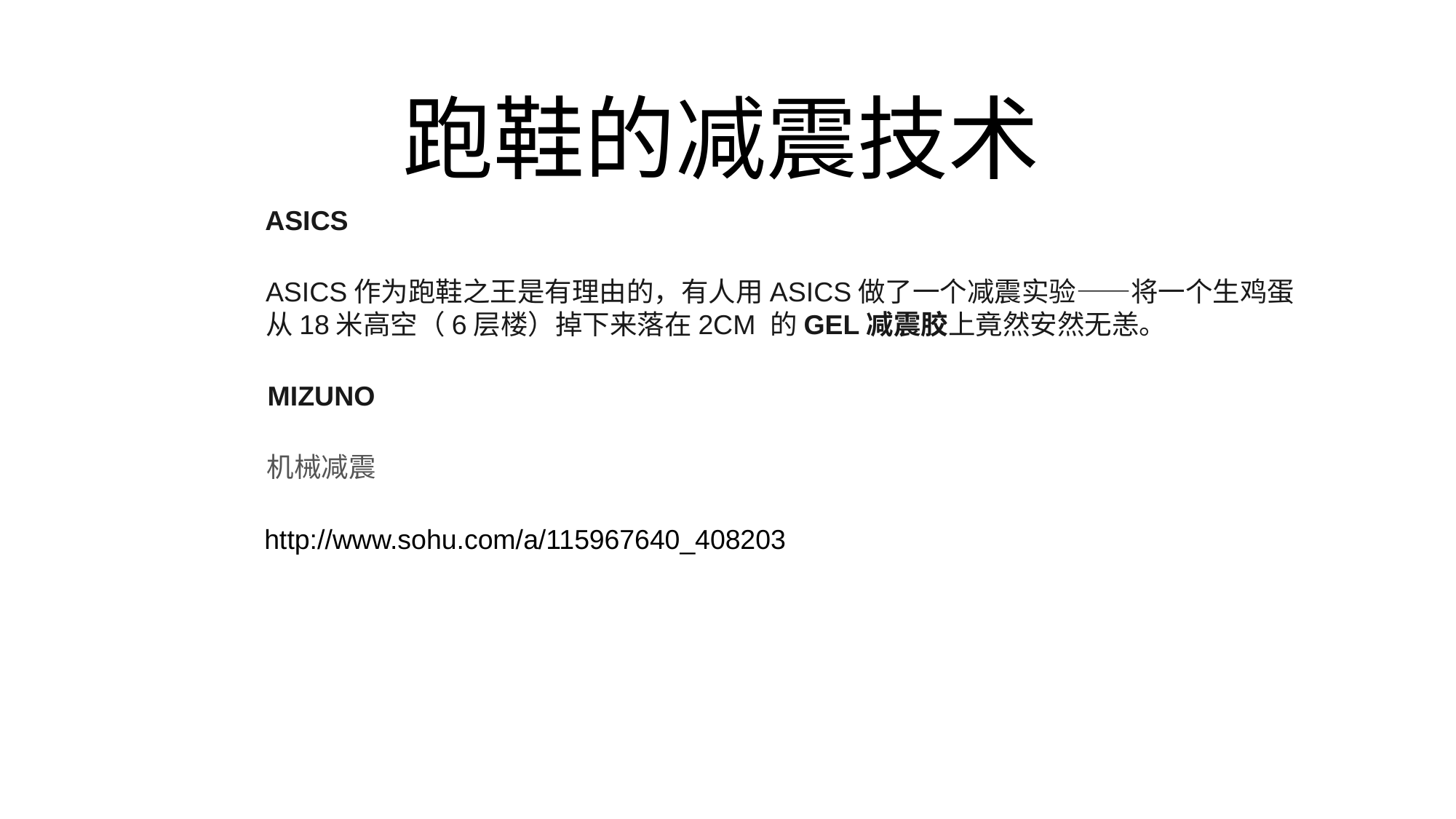

# 跑鞋的减震技术
ASICS
ASICS作为跑鞋之王是有理由的，有人用ASICS做了一个减震实验——将一个生鸡蛋从18米高空（6层楼）掉下来落在2CM 的GEL减震胶上竟然安然无恙。
MIZUNO
机械减震
http://www.sohu.com/a/115967640_408203